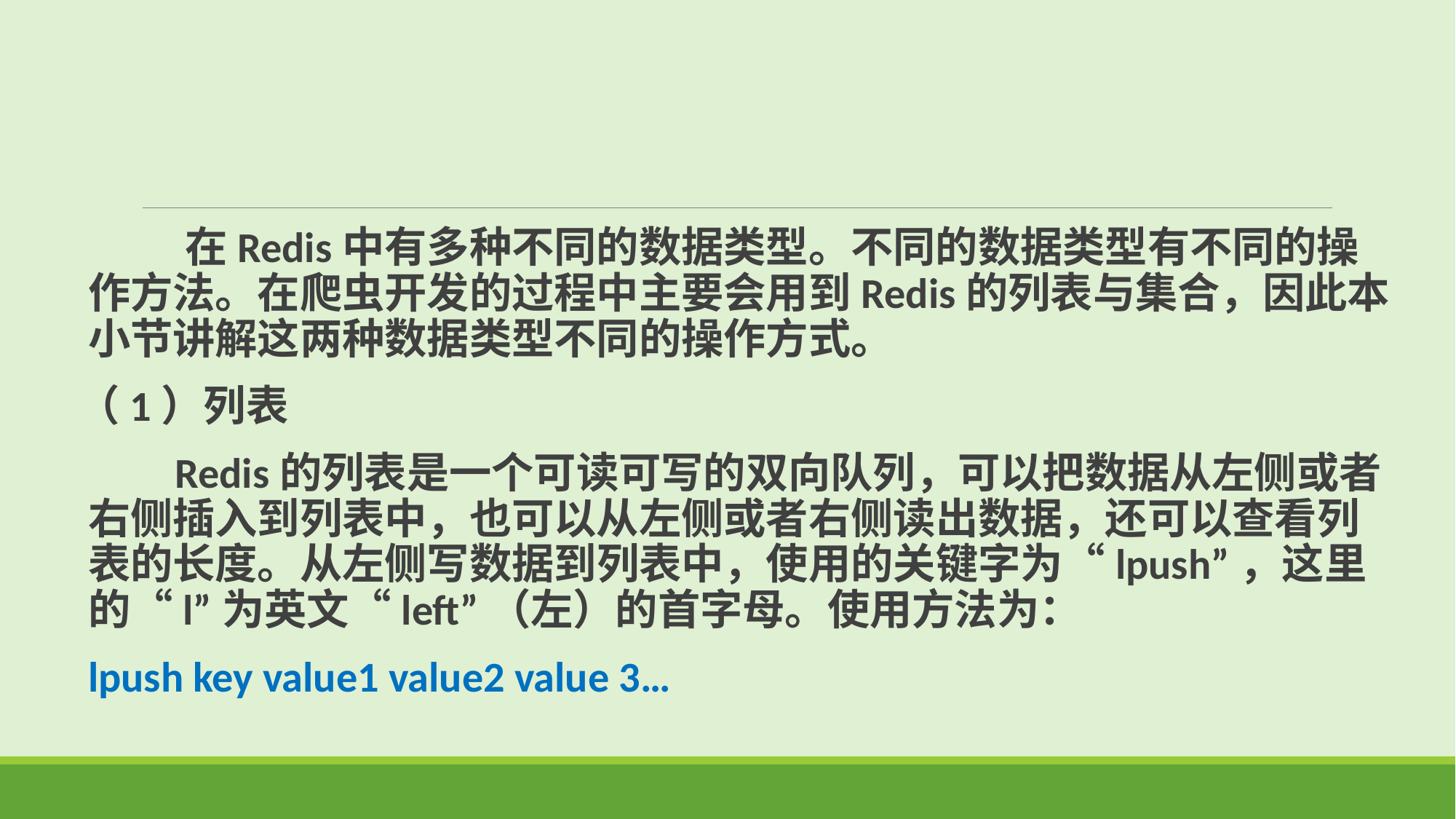

在Redis中有多种不同的数据类型。不同的数据类型有不同的操作方法。在爬虫开发的过程中主要会用到Redis的列表与集合，因此本小节讲解这两种数据类型不同的操作方式。
（1）列表
         Redis的列表是一个可读可写的双向队列，可以把数据从左侧或者右侧插入到列表中，也可以从左侧或者右侧读出数据，还可以查看列表的长度。从左侧写数据到列表中，使用的关键字为“lpush”，这里的“l”为英文“left”（左）的首字母。使用方法为：
lpush key value1 value2 value 3…